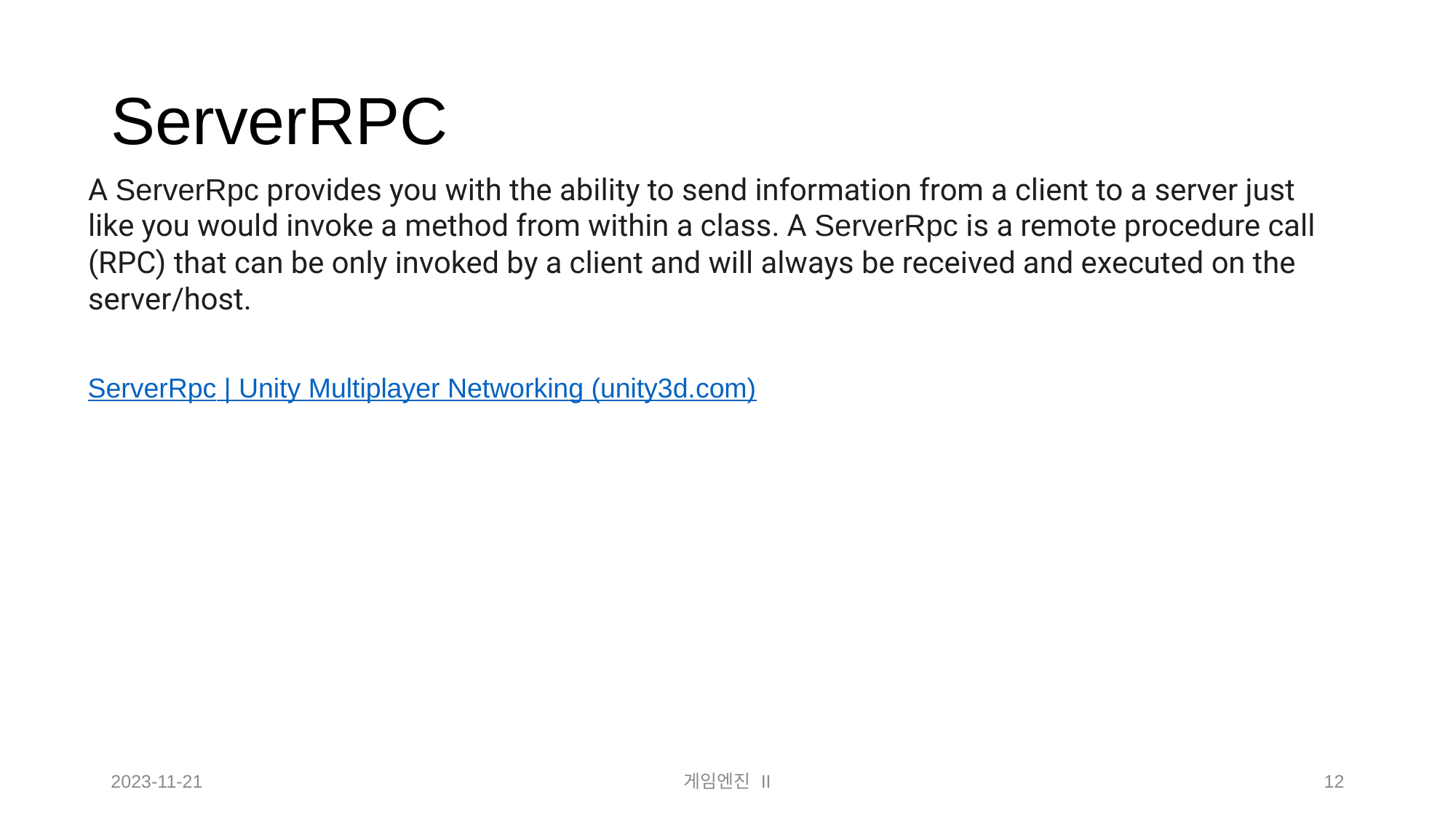

# ServerRPC
A ServerRpc provides you with the ability to send information from a client to a server just like you would invoke a method from within a class. A ServerRpc is a remote procedure call (RPC) that can be only invoked by a client and will always be received and executed on the server/host.
ServerRpc | Unity Multiplayer Networking (unity3d.com)
2023-11-21
게임엔진 II
12